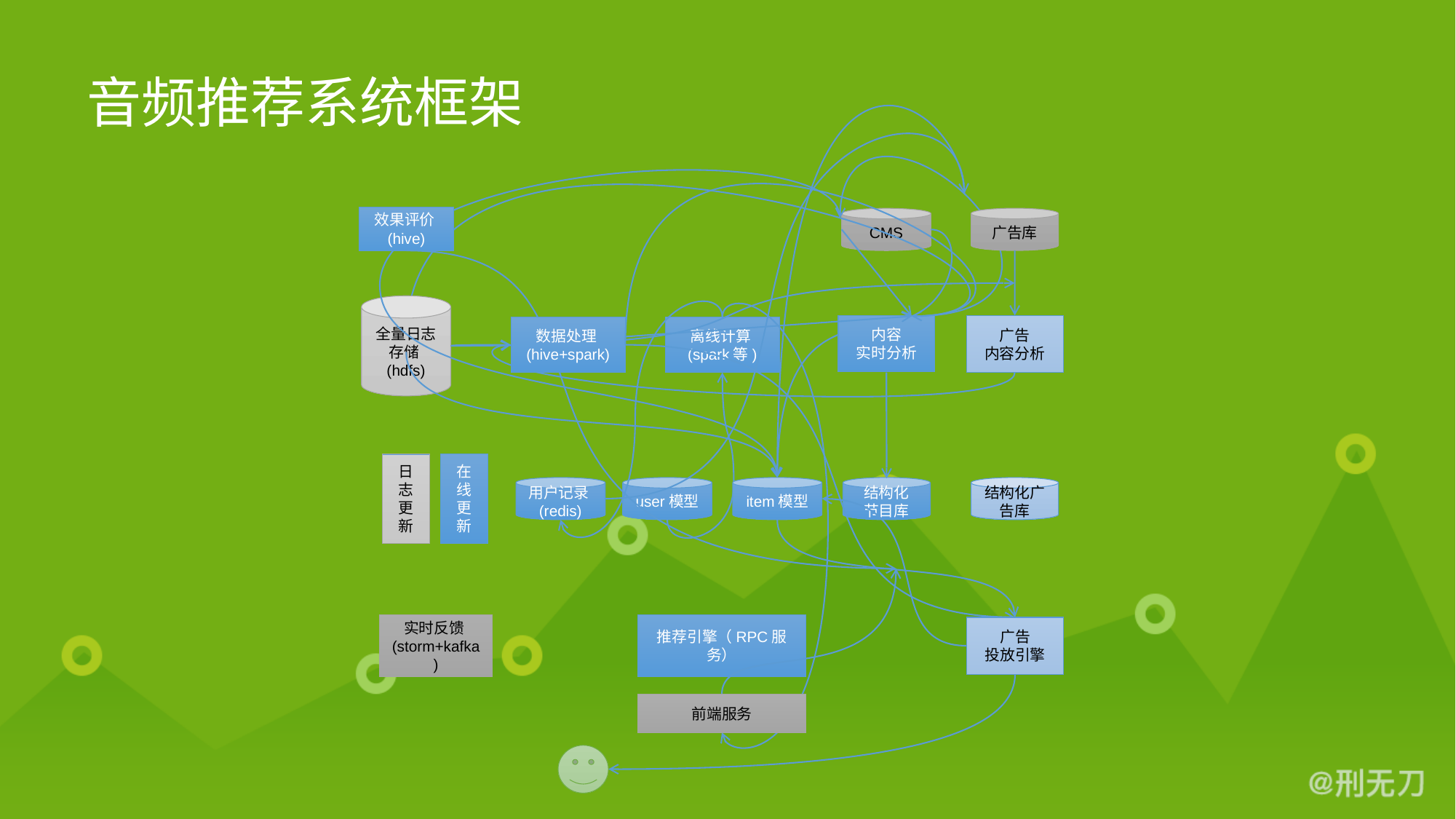

# 音频推荐系统框架
效果评价(hive)
广告库
CMS
全量日志存储(hdfs)
内容
实时分析
广告
内容分析
离线计算(spark等)
数据处理(hive+spark)
日志更新
在线更新
用户记录(redis)
user模型
item模型
结构化
节目库
结构化广告库
实时反馈(storm+kafka)
推荐引擎（RPC服务）
广告
投放引擎
前端服务